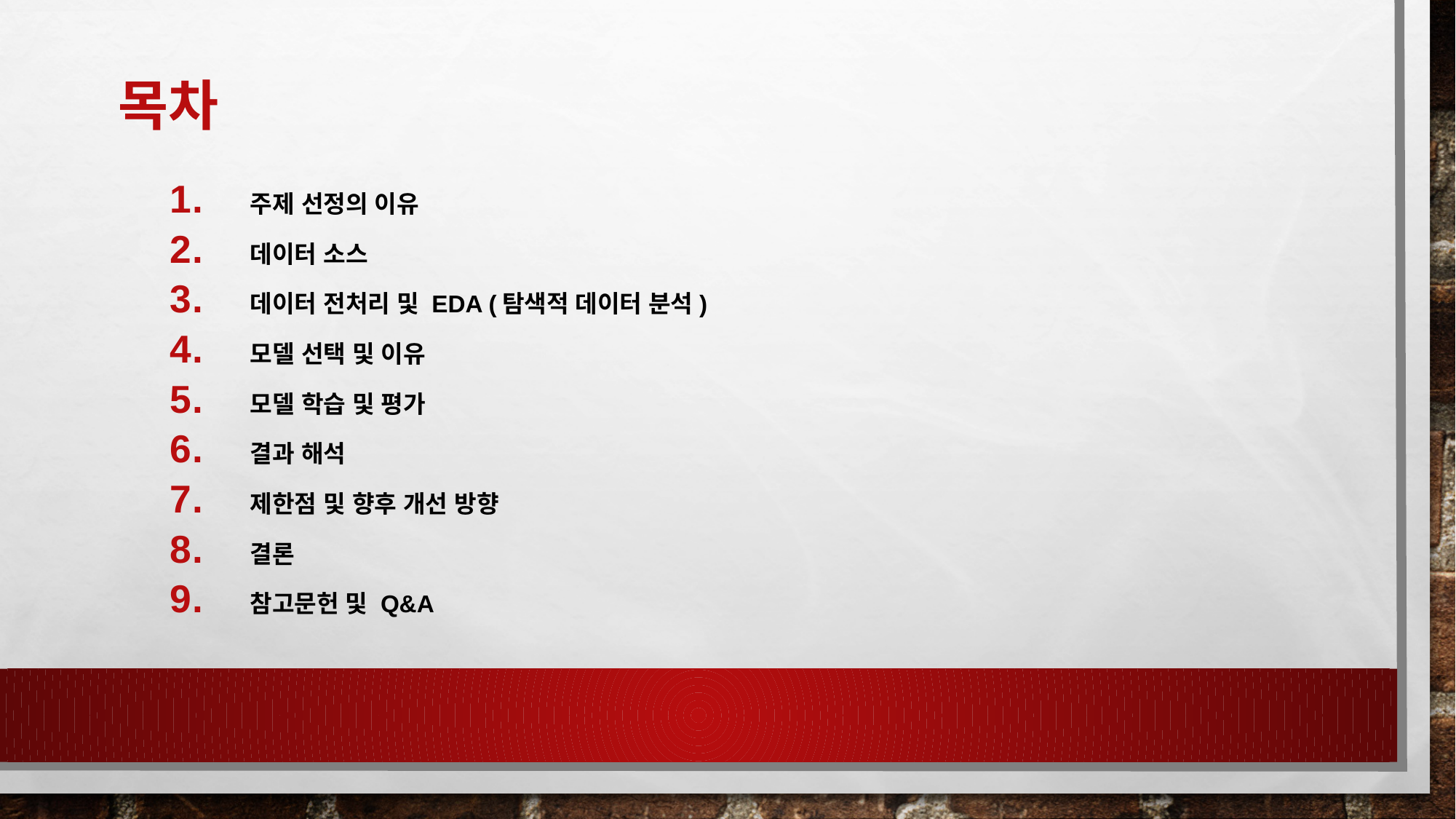

# 목차
   주제 선정의 이유
   데이터 소스
   데이터 전처리 및 eda (탐색적 데이터 분석)
   모델 선택 및 이유
   모델 학습 및 평가
   결과 해석
   제한점 및 향후 개선 방향
   결론
   참고문헌 및 Q&a